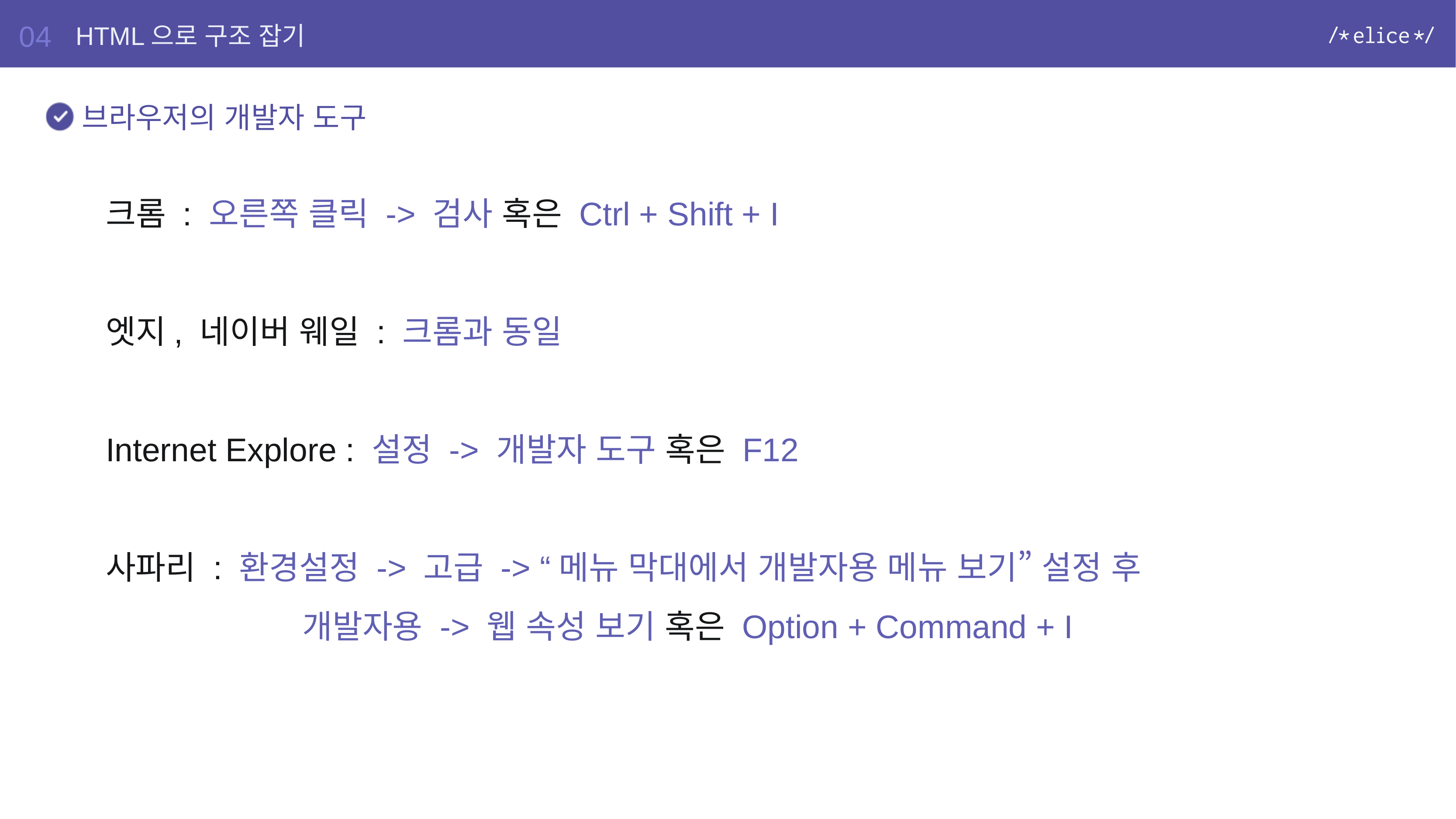

04
HTML으로 구조 잡기
브라우저의 개발자 도구
크롬 : 오른쪽 클릭 -> 검사 혹은 Ctrl + Shift + I

엣지, 네이버 웨일 : 크롬과 동일

Internet Explore : 설정 -> 개발자 도구 혹은 F12

사파리 : 환경설정 -> 고급 -> “메뉴 막대에서 개발자용 메뉴 보기” 설정 후
			개발자용 -> 웹 속성 보기 혹은 Option + Command + I